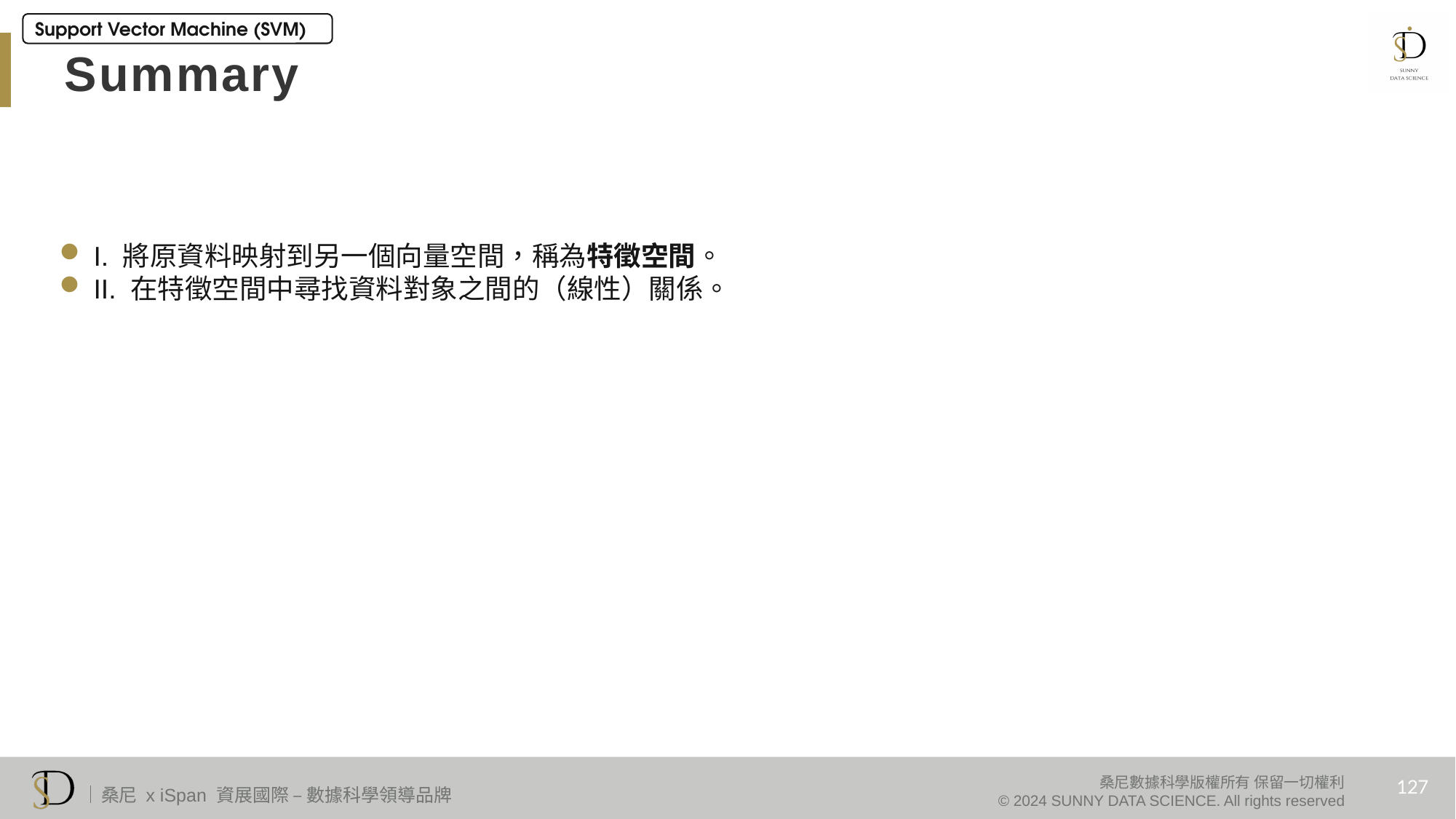

Support Vector Machine (SVM)
Summary
I. 將原資料映射到另一個向量空間，稱為特徵空間。
II. 在特徵空間中尋找資料對象之間的（線性）關係。